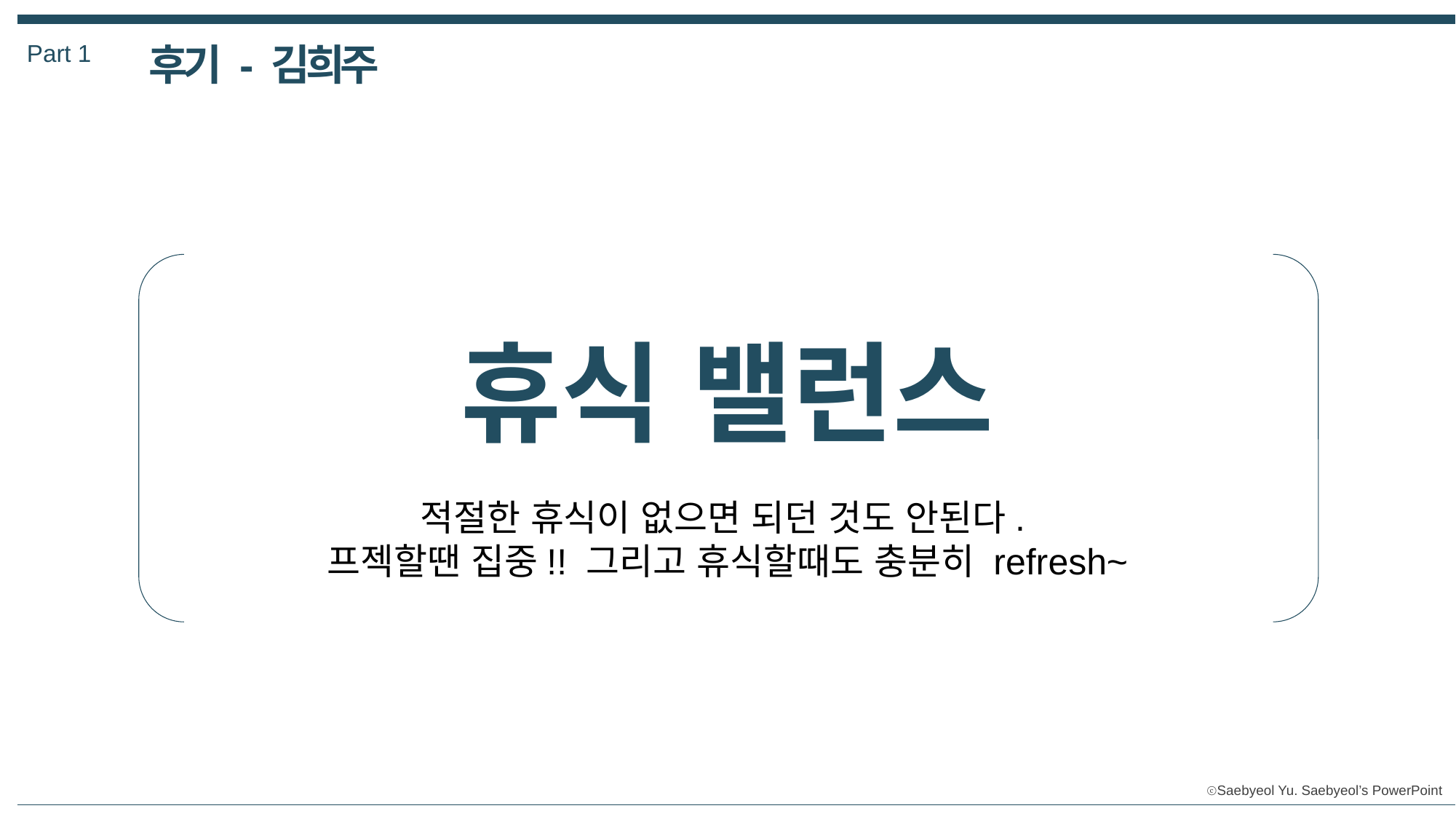

Part 1
후기 - 김희주

휴식 밸런스
적절한 휴식이 없으면 되던 것도 안된다.
프젝할땐 집중!! 그리고 휴식할때도 충분히 refresh~